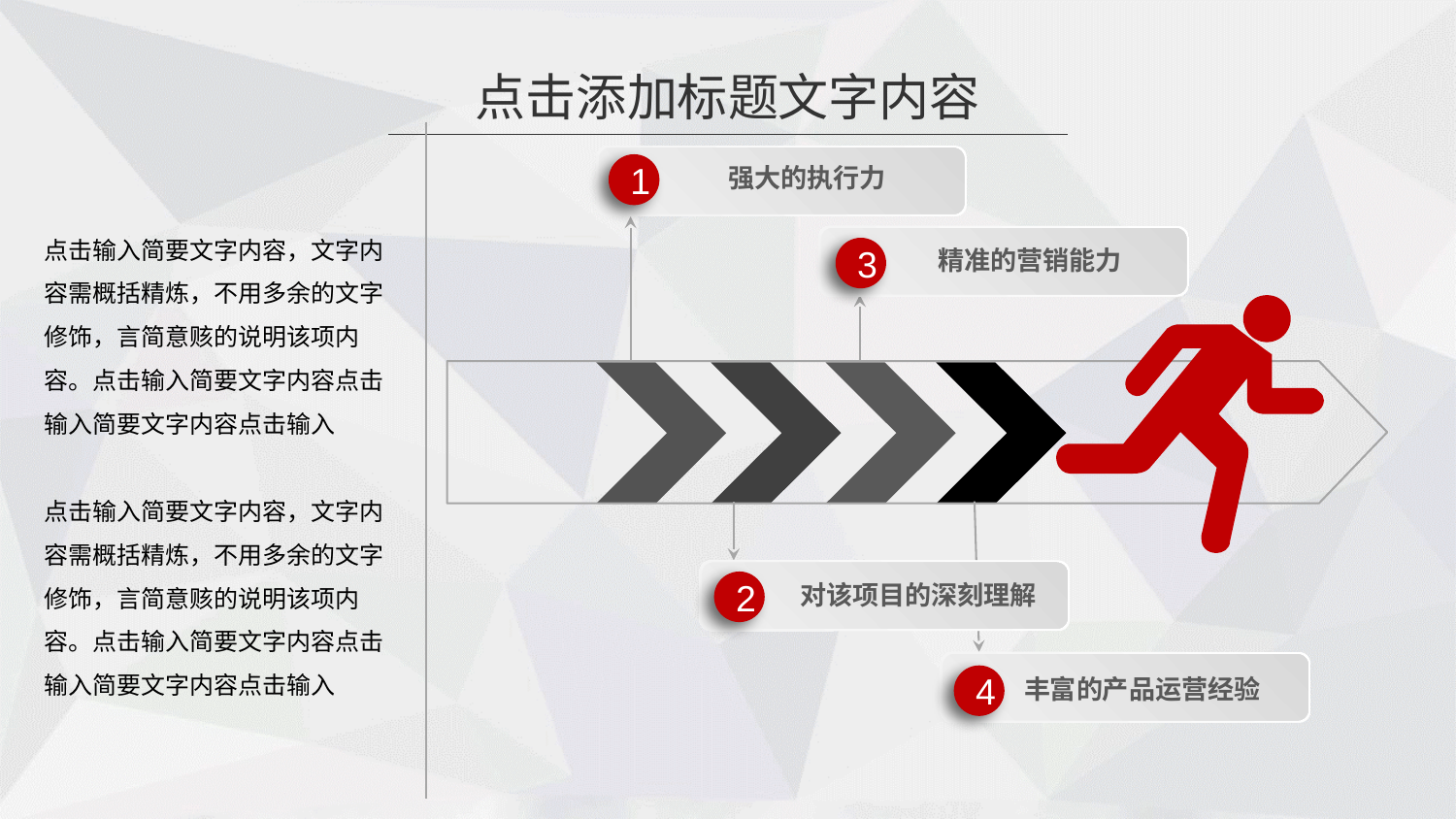

点击添加标题文字内容

1
强大的执行力
点击输入简要文字内容，文字内容需概括精炼，不用多余的文字修饰，言简意赅的说明该项内容。点击输入简要文字内容点击输入简要文字内容点击输入

点击输入简要文字内容，文字内容需概括精炼，不用多余的文字修饰，言简意赅的说明该项内容。点击输入简要文字内容点击输入简要文字内容点击输入

3
精准的营销能力

2
对该项目的深刻理解

4
丰富的产品运营经验